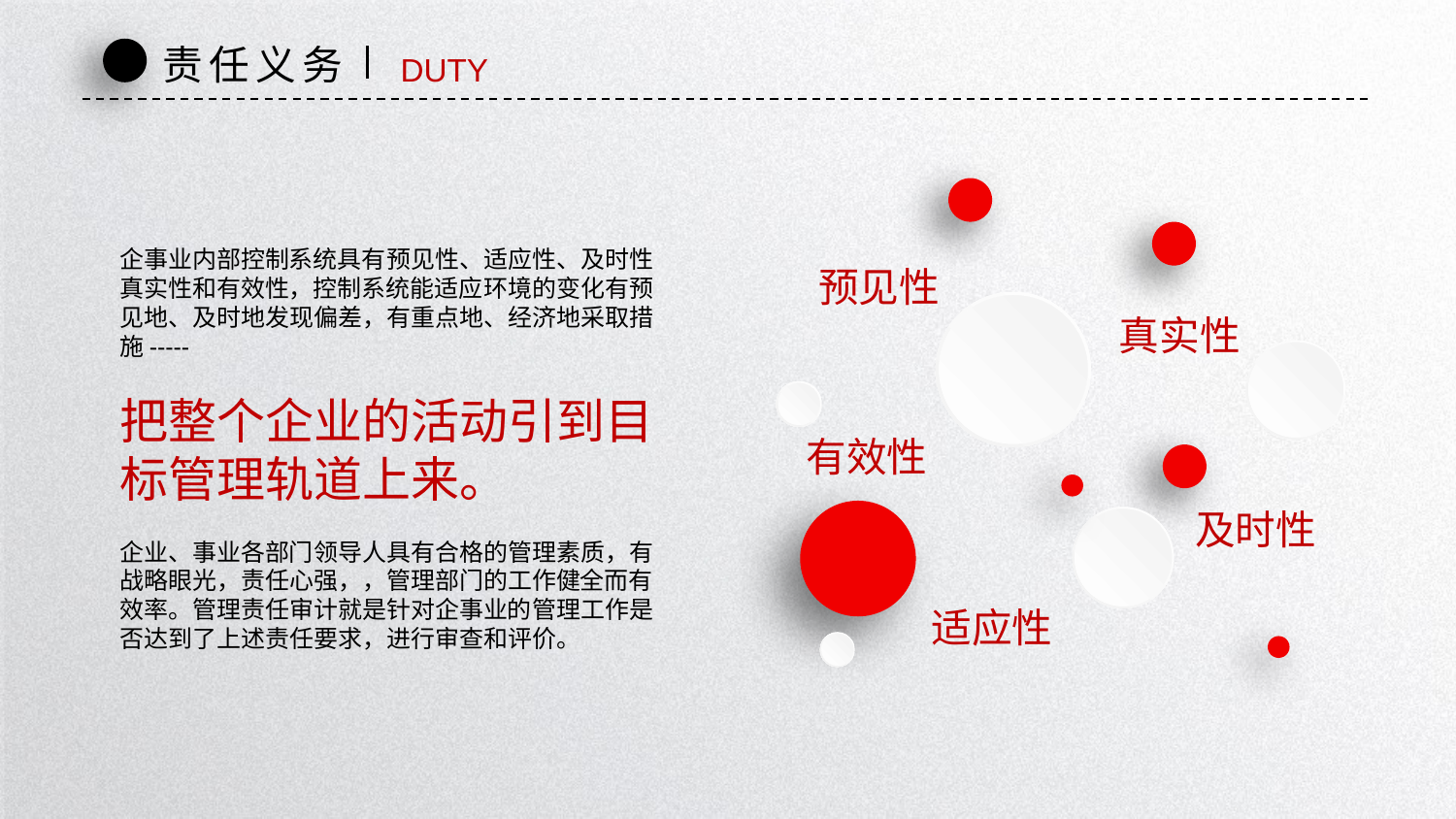

责任义务

DUTY

企事业内部控制系统具有预见性、适应性、及时性
真实性和有效性，控制系统能适应环境的变化有预
见地、及时地发现偏差，有重点地、经济地采取措
施-----
预见性

真实性

把整个企业的活动引到目
标管理轨道上来。
有效性

及时性

企业、事业各部门领导人具有合格的管理素质，有
战略眼光，责任心强，，管理部门的工作健全而有
效率。管理责任审计就是针对企事业的管理工作是
否达到了上述责任要求，进行审查和评价。
适应性